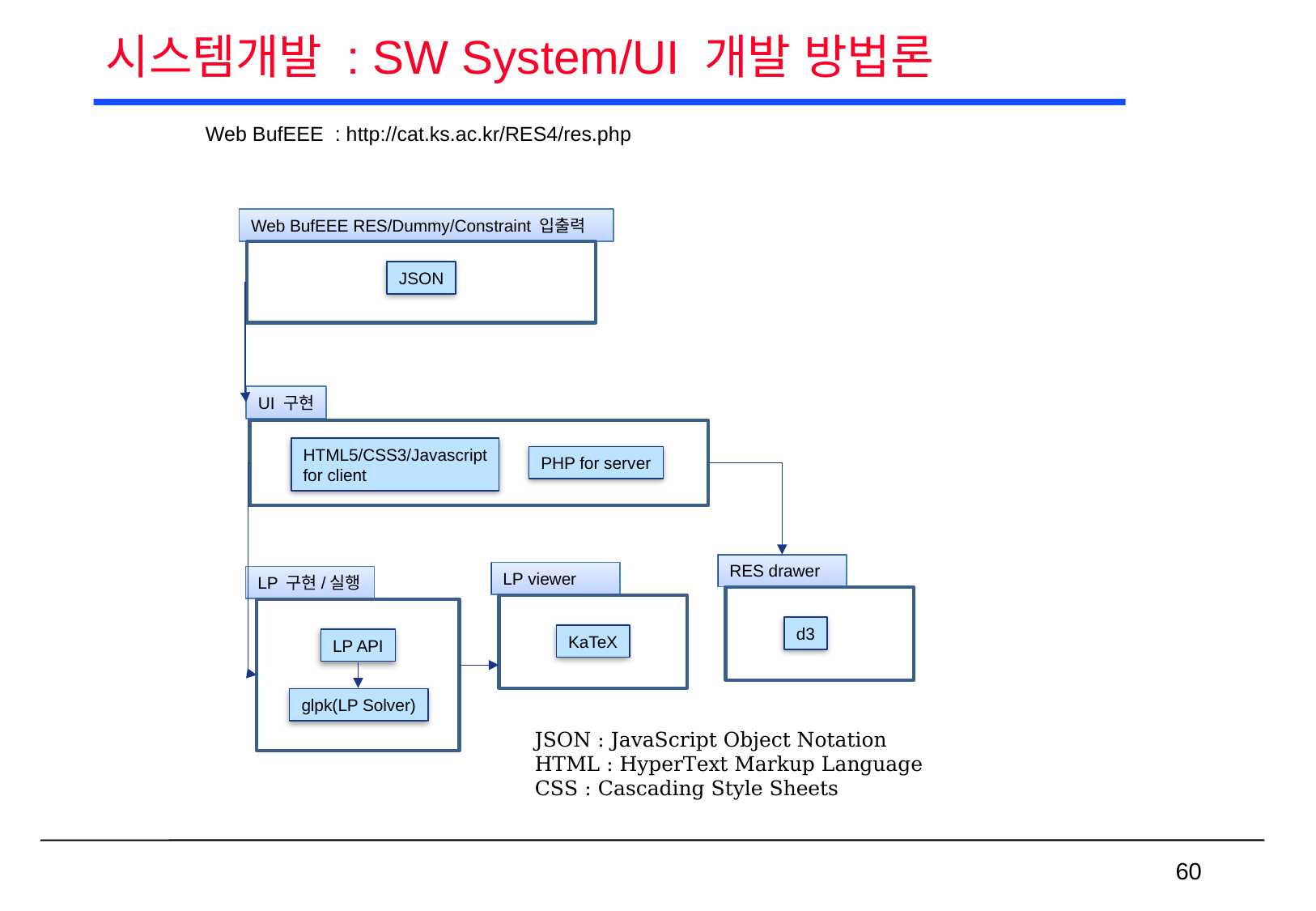

# 시스템개발 : SW System/UI 개발 방법론
Web BufEEE  : http://cat.ks.ac.kr/RES4/res.php
Web BufEEE RES/Dummy/Constraint 입출력

JSON
UI 구현

HTML5/CSS3/Javascript
for client
PHP for server
RES drawer
LP viewer
LP 구현/실행

d3
KaTeX
LP API
glpk(LP Solver)
JSON : JavaScript Object Notation
HTML : HyperText Markup Language
CSS : Cascading Style Sheets
 60